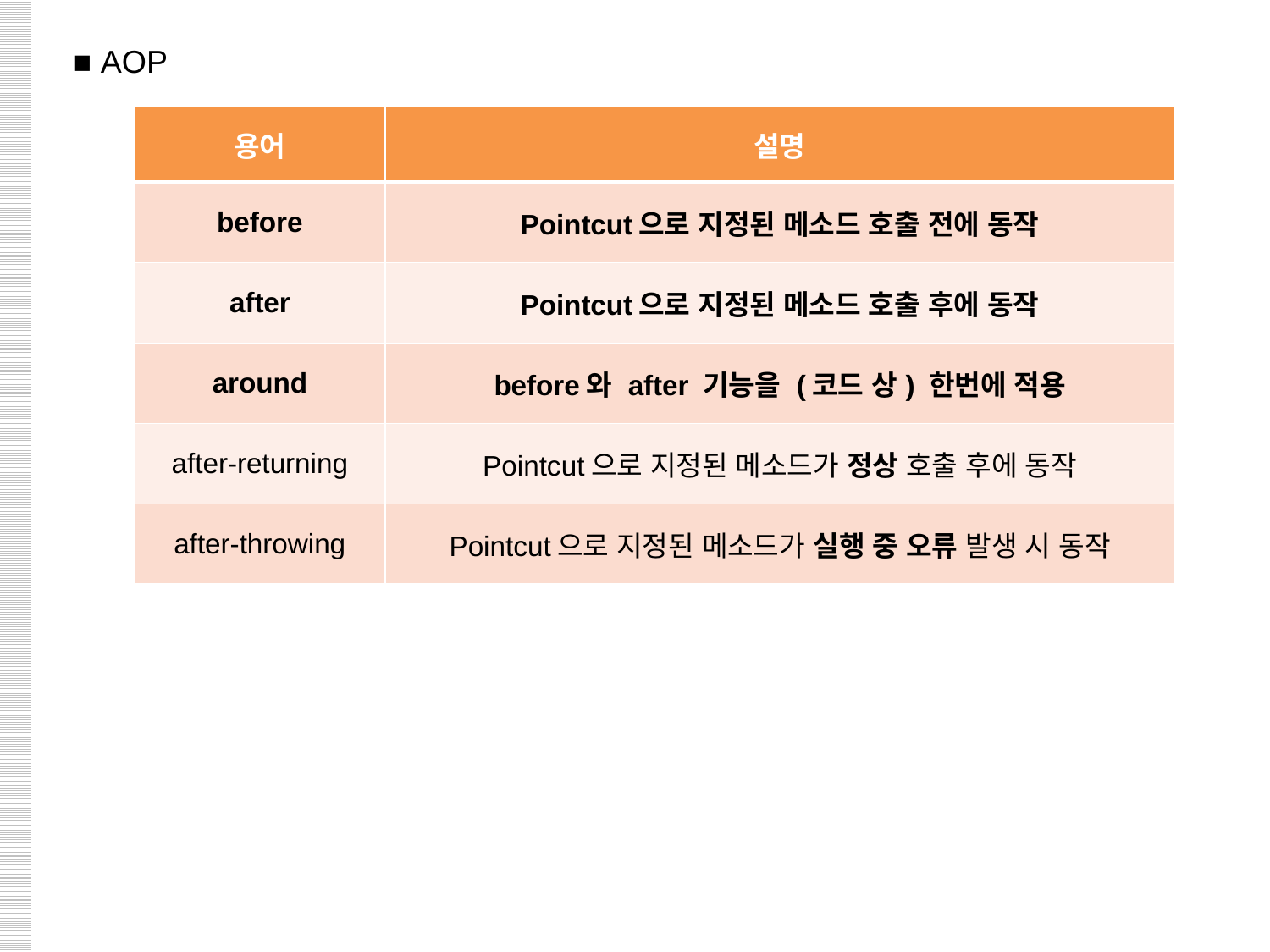

■ AOP
| 용어 | 설명 |
| --- | --- |
| before | Pointcut으로 지정된 메소드 호출 전에 동작 |
| after | Pointcut으로 지정된 메소드 호출 후에 동작 |
| around | before와 after 기능을 (코드 상) 한번에 적용 |
| after-returning | Pointcut으로 지정된 메소드가 정상 호출 후에 동작 |
| after-throwing | Pointcut으로 지정된 메소드가 실행 중 오류 발생 시 동작 |